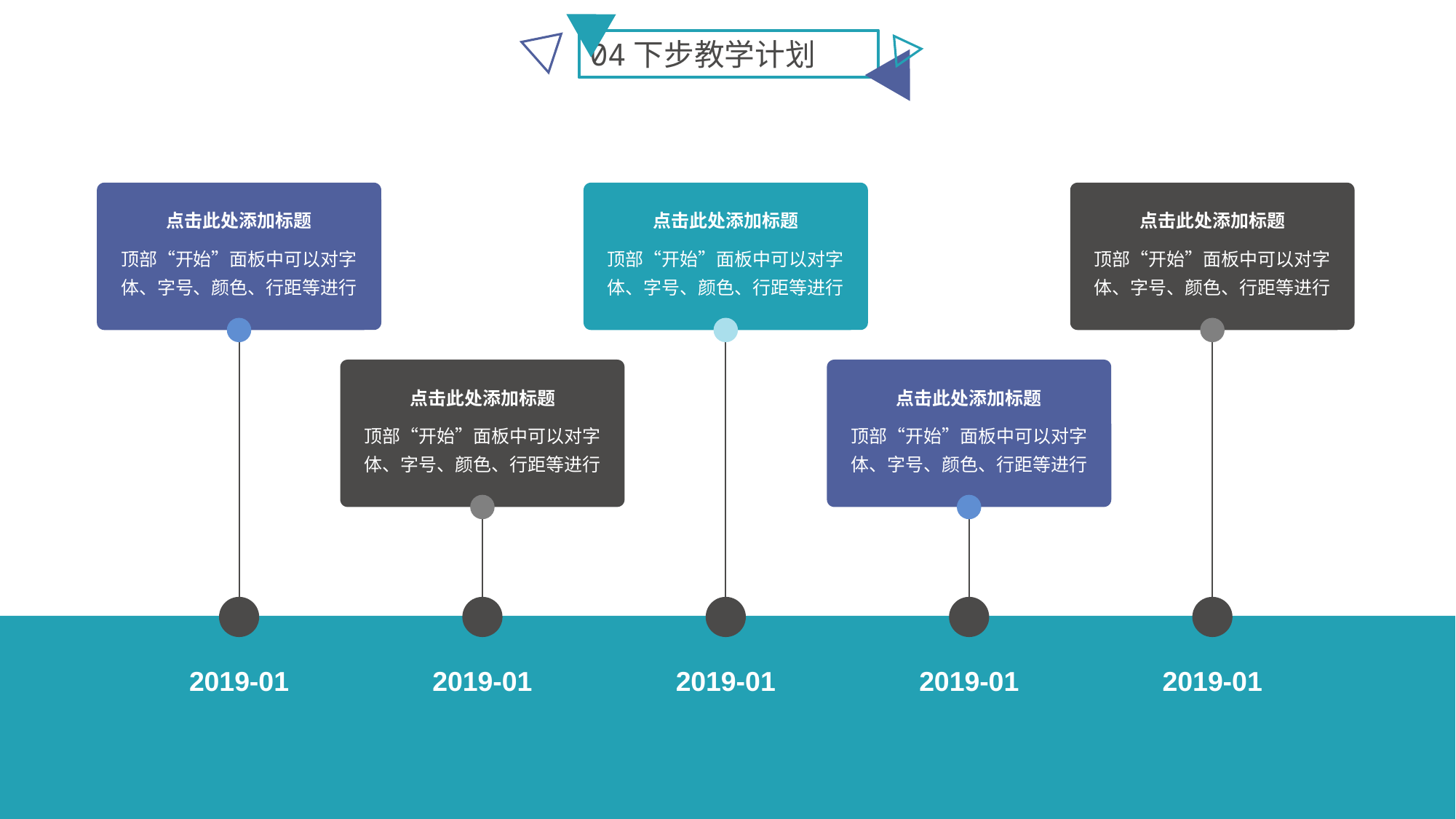

04下步教学计划

点击此处添加标题
顶部“开始”面板中可以对字体、字号、颜色、行距等进行

点击此处添加标题
顶部“开始”面板中可以对字体、字号、颜色、行距等进行

点击此处添加标题
顶部“开始”面板中可以对字体、字号、颜色、行距等进行

点击此处添加标题
顶部“开始”面板中可以对字体、字号、颜色、行距等进行

点击此处添加标题
顶部“开始”面板中可以对字体、字号、颜色、行距等进行

2019-01
2019-01
2019-01
2019-01
2019-01